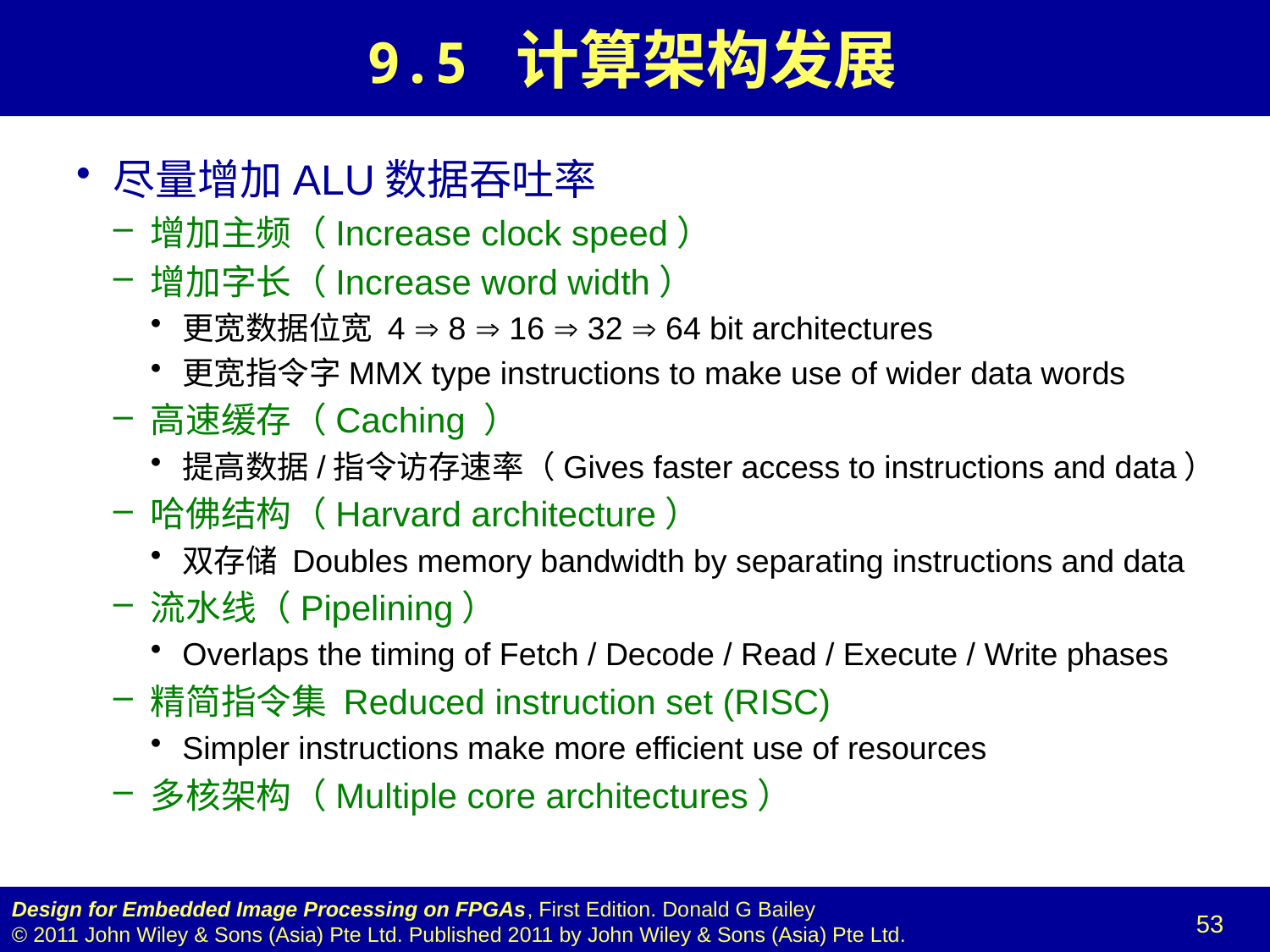

# 9.5 计算架构发展
尽量增加ALU数据吞吐率
增加主频（Increase clock speed）
增加字长（Increase word width）
更宽数据位宽 4 ⇒ 8 ⇒ 16 ⇒ 32 ⇒ 64 bit architectures
更宽指令字MMX type instructions to make use of wider data words
高速缓存（Caching ）
提高数据/指令访存速率（Gives faster access to instructions and data）
哈佛结构（Harvard architecture）
双存储 Doubles memory bandwidth by separating instructions and data
流水线（Pipelining）
Overlaps the timing of Fetch / Decode / Read / Execute / Write phases
精简指令集 Reduced instruction set (RISC)
Simpler instructions make more efficient use of resources
多核架构（Multiple core architectures）
53